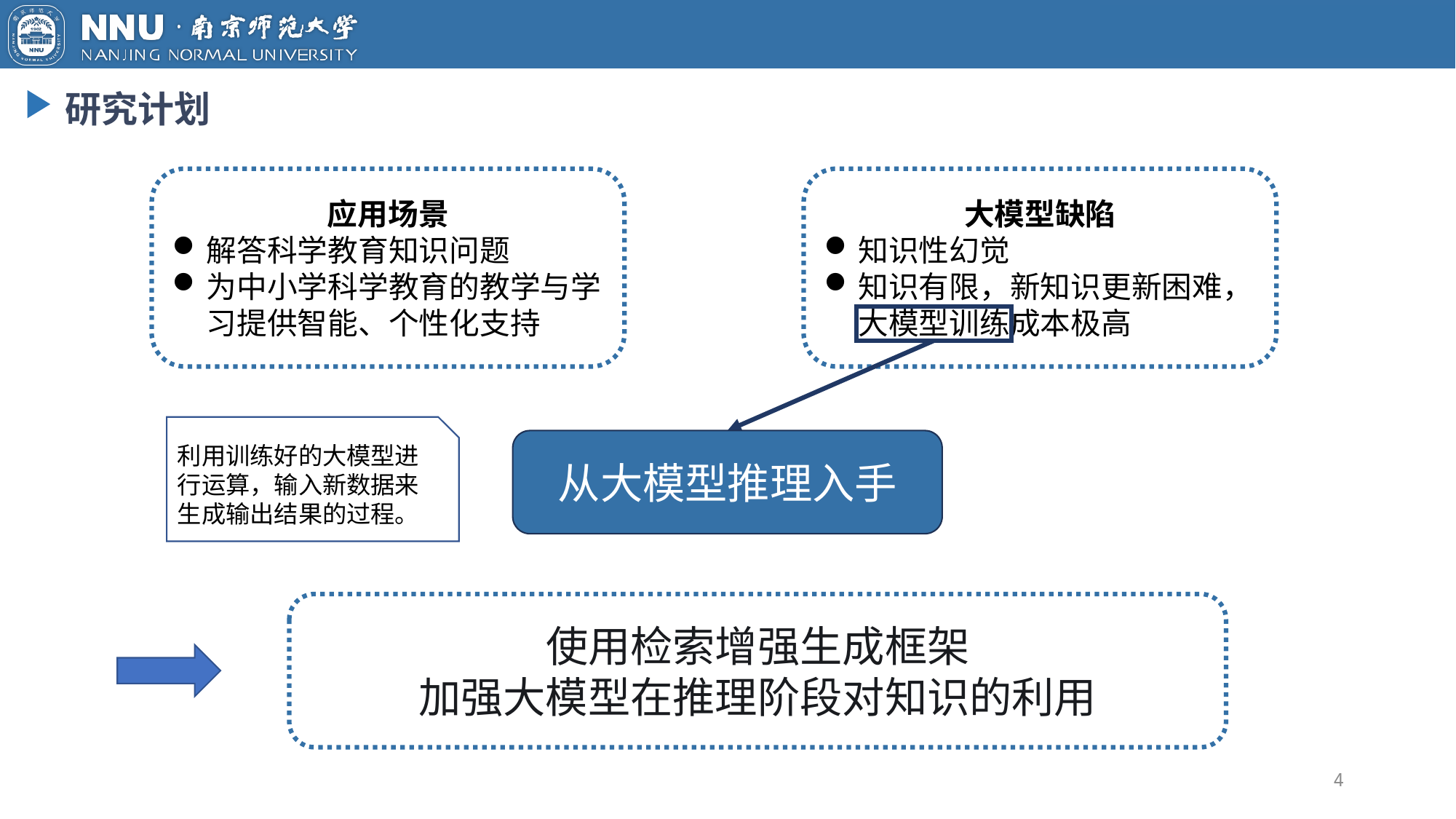

研究计划

应用场景
解答科学教育知识问题
为中小学科学教育的教学与学习提供智能、个性化支持
大模型缺陷
知识性幻觉
知识有限，新知识更新困难，大模型训练成本极高

利用训练好的大模型进行运算，输入新数据来生成输出结果的过程。
从大模型推理入手
使用检索增强生成框架
加强大模型在推理阶段对知识的利用

4